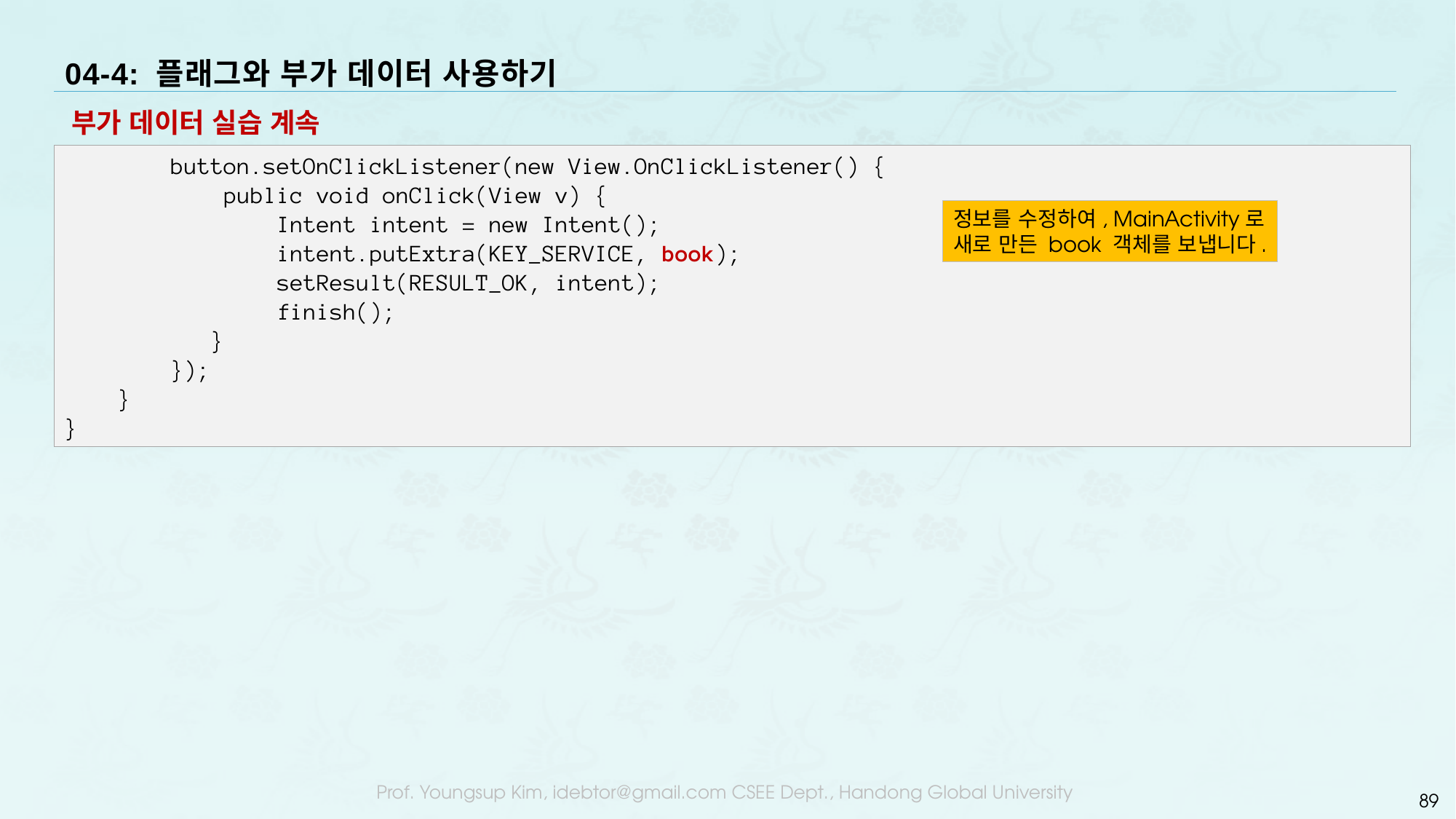

# 04-4: 플래그와 부가 데이터 사용하기
부가 데이터 실습 계속

        button.setOnClickListener(new View.OnClickListener() {
            public void onClick(View v) {
                Intent intent = new Intent();
                intent.putExtra(KEY_SERVICE, book);
                setResult(RESULT_OK, intent);
                finish();
           }
        });
    }
}
정보를 수정하여, MainActivity로 새로 만든 book 객체를 보냅니다.
89